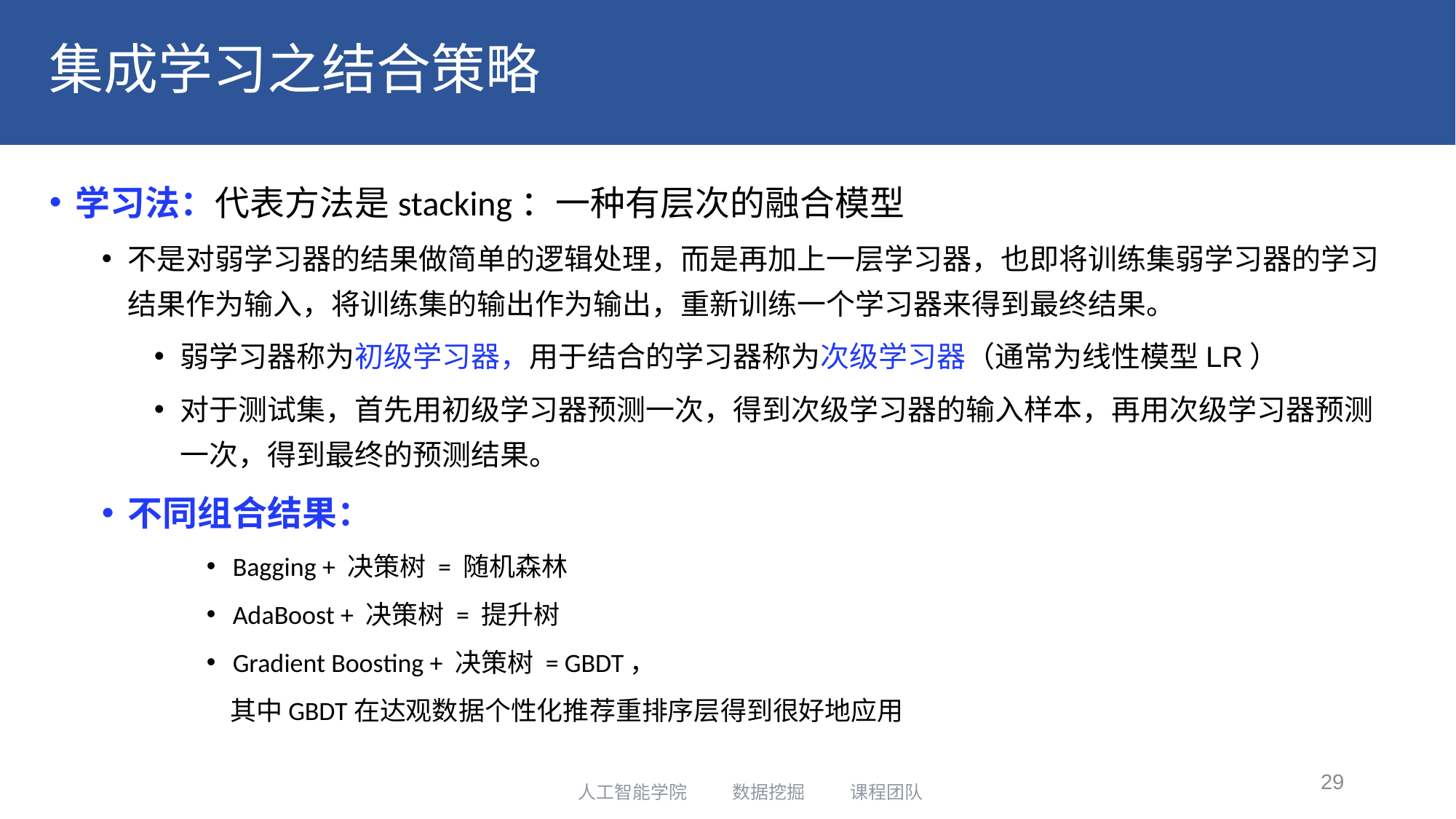

# 集成学习之结合策略
学习法：代表方法是stacking：一种有层次的融合模型
不是对弱学习器的结果做简单的逻辑处理，而是再加上一层学习器，也即将训练集弱学习器的学习结果作为输入，将训练集的输出作为输出，重新训练一个学习器来得到最终结果。
弱学习器称为初级学习器，用于结合的学习器称为次级学习器（通常为线性模型LR）
对于测试集，首先用初级学习器预测一次，得到次级学习器的输入样本，再用次级学习器预测一次，得到最终的预测结果。
不同组合结果：
Bagging + 决策树 = 随机森林
AdaBoost + 决策树 = 提升树
Gradient Boosting + 决策树 = GBDT，
   其中GBDT在达观数据个性化推荐重排序层得到很好地应用

29
人工智能学院        数据挖掘        课程团队